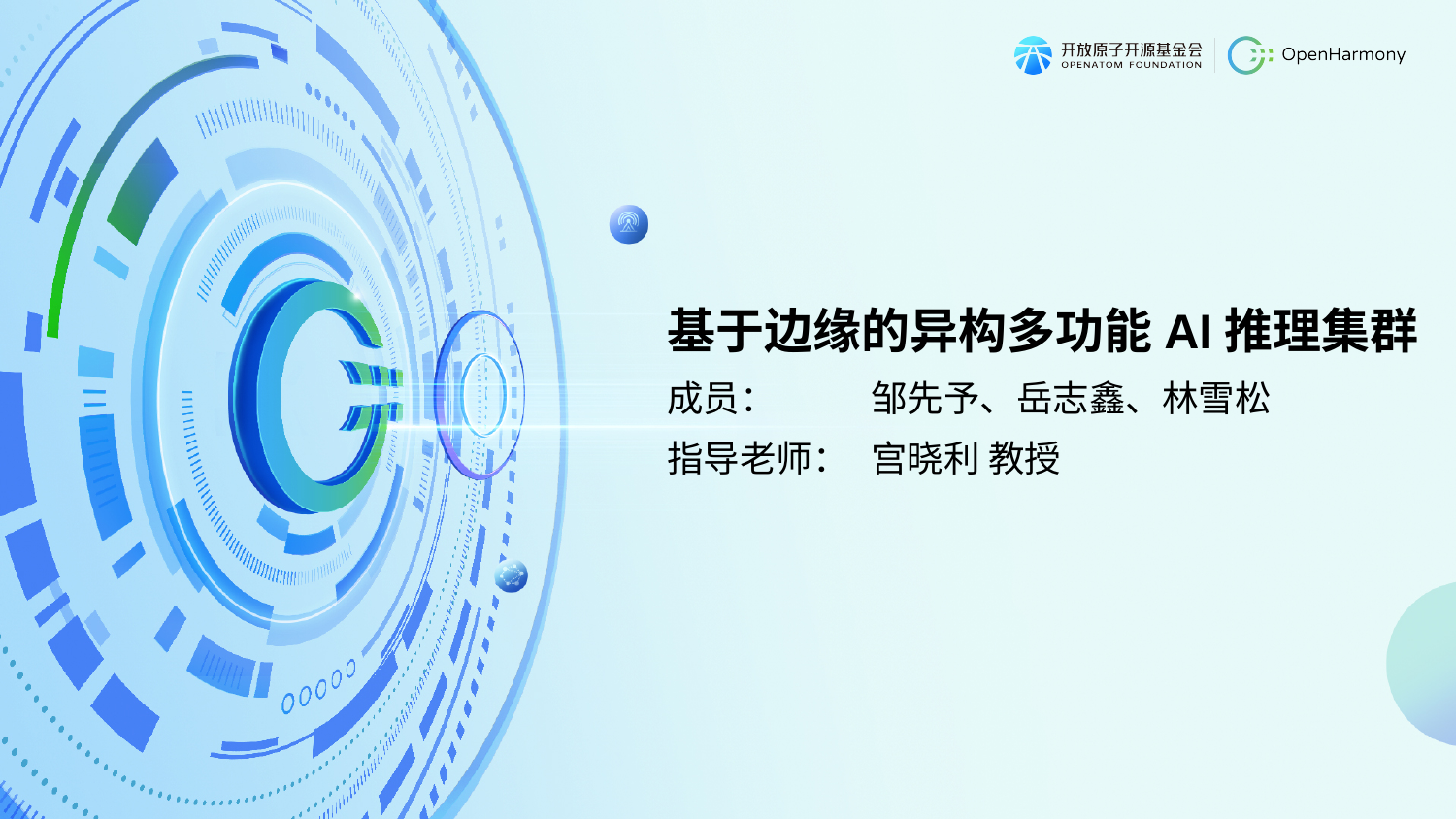

基于边缘的异构多功能AI推理集群
成员：
指导老师：
邹先予、岳志鑫、林雪松
宫晓利 教授